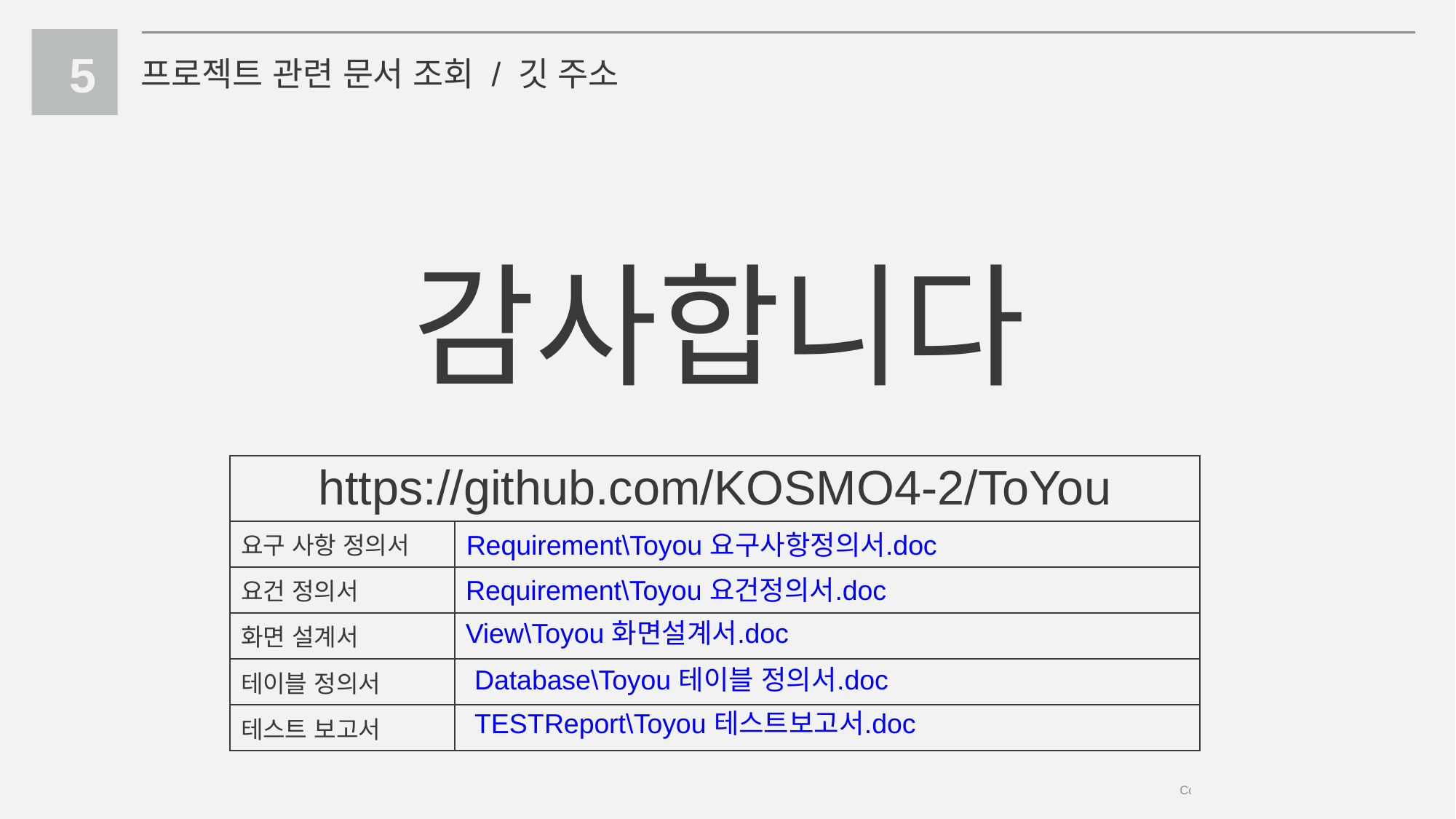

5
프로젝트 관련 문서 조회 / 깃 주소
감사합니다
| https://github.com/KOSMO4-2/ToYou |  |
| --- | --- |
| 요구 사항 정의서 |  |
| 요건 정의서 |  |
| 화면 설계서 |  |
| 테이블 정의서 |  |
| 테스트 보고서 |  |
Requirement\Toyou 요구사항정의서.doc
Requirement\Toyou 요건정의서.doc
View\Toyou 화면설계서.doc
Database\Toyou 테이블 정의서.doc
TESTReport\Toyou 테스트보고서.doc